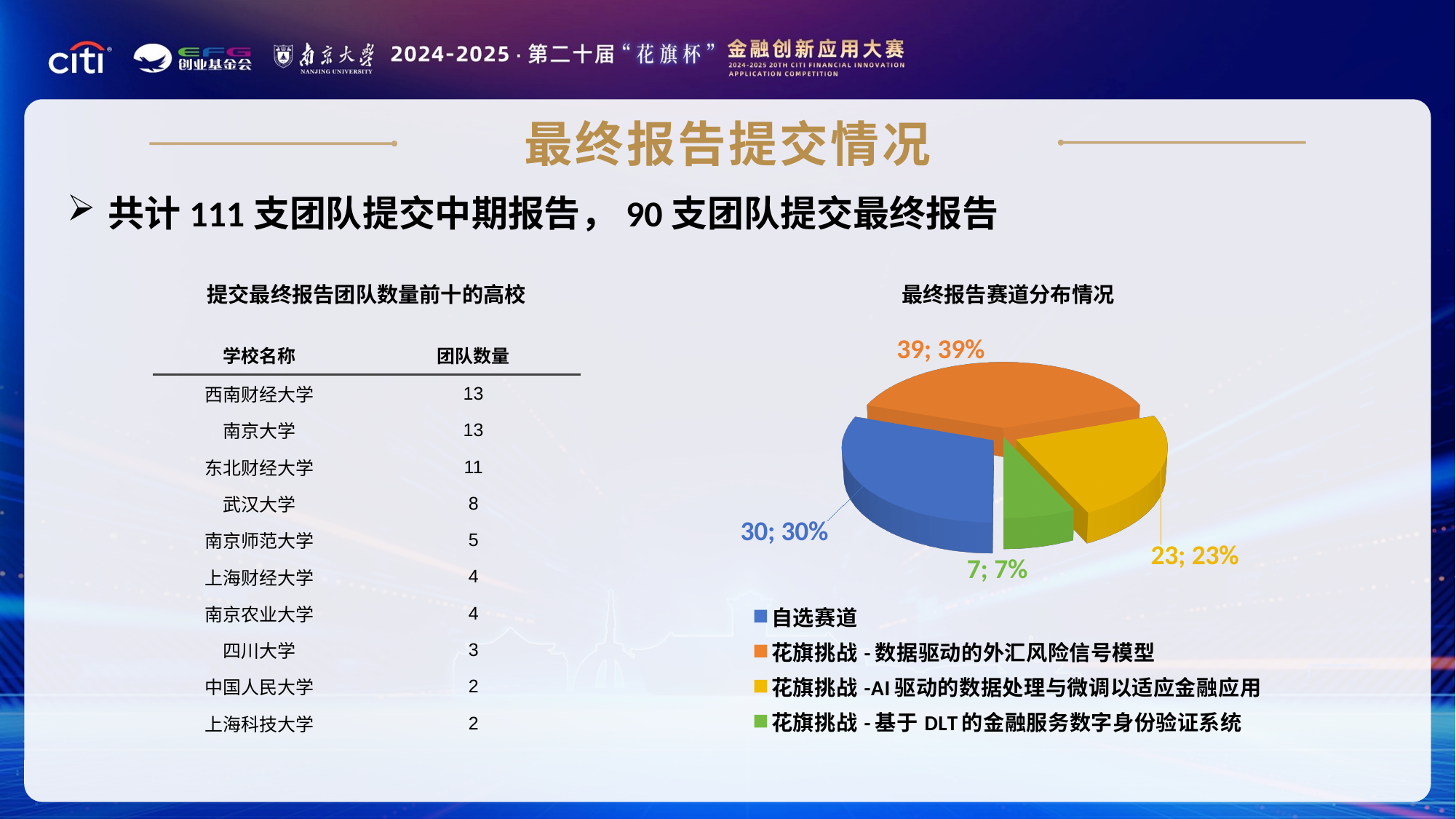

最终报告提交情况
共计111支团队提交中期报告，90支团队提交最终报告
提交最终报告团队数量前十的高校
最终报告赛道分布情况

[unsupported chart]

| 学校名称 | 团队数量 |
| --- | --- |
| 西南财经大学 | 13 |
| 南京大学 | 13 |
| 东北财经大学 | 11 |
| 武汉大学 | 8 |
| 南京师范大学 | 5 |
| 上海财经大学 | 4 |
| 南京农业大学 | 4 |
| 四川大学 | 3 |
| 中国人民大学 | 2 |
| 上海科技大学 | 2 |